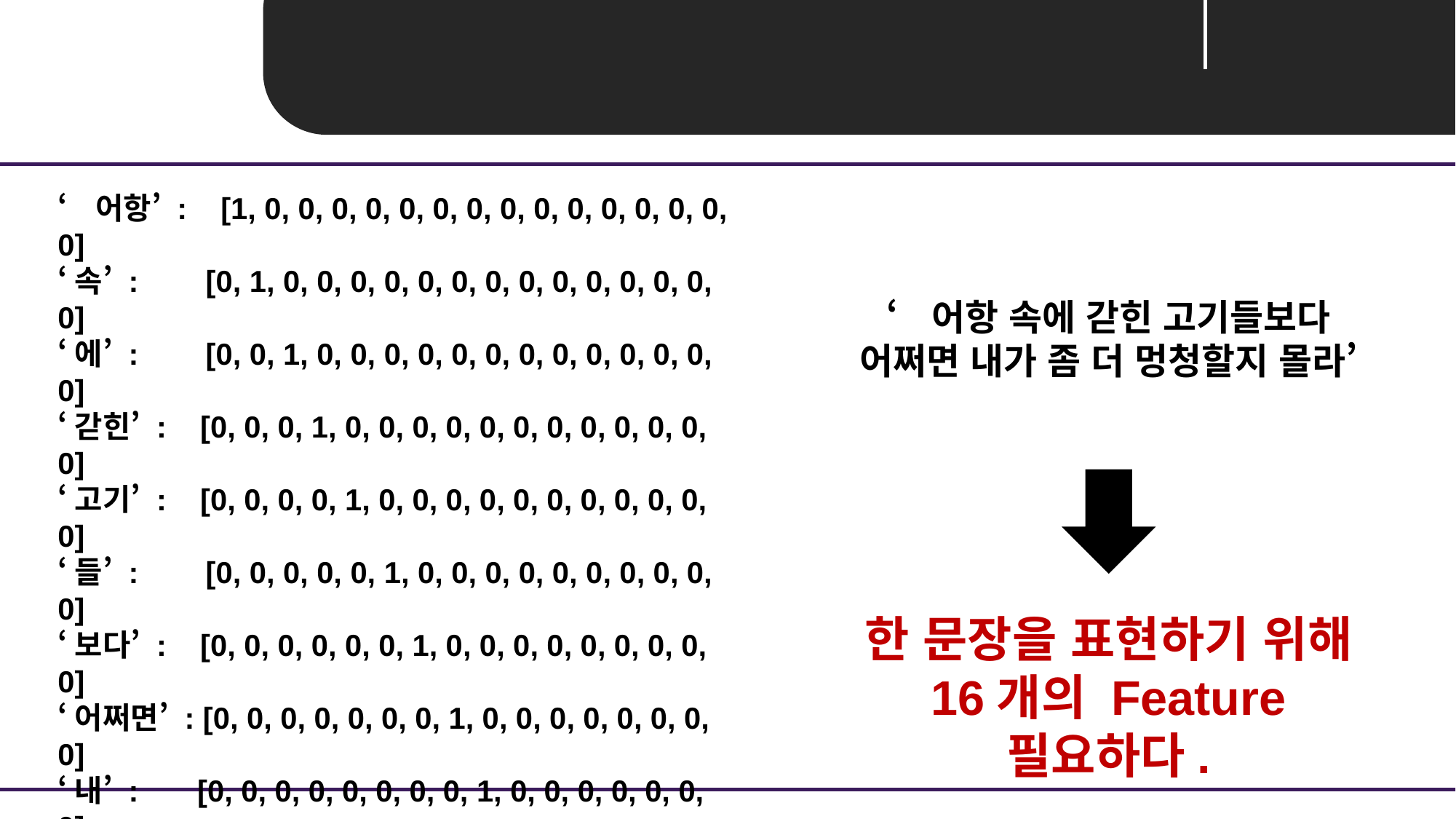

Unit  04 ㅣ  Embedding
‘어항’ :    [1, 0, 0, 0, 0, 0, 0, 0, 0, 0, 0, 0, 0, 0, 0, 0]
‘속’ :        [0, 1, 0, 0, 0, 0, 0, 0, 0, 0, 0, 0, 0, 0, 0, 0]
‘에’ :        [0, 0, 1, 0, 0, 0, 0, 0, 0, 0, 0, 0, 0, 0, 0, 0]
‘갇힌’ :    [0, 0, 0, 1, 0, 0, 0, 0, 0, 0, 0, 0, 0, 0, 0, 0]
‘고기’ :    [0, 0, 0, 0, 1, 0, 0, 0, 0, 0, 0, 0, 0, 0, 0, 0]
‘들’ :        [0, 0, 0, 0, 0, 1, 0, 0, 0, 0, 0, 0, 0, 0, 0, 0]
‘보다’ :    [0, 0, 0, 0, 0, 0, 1, 0, 0, 0, 0, 0, 0, 0, 0, 0]
‘어쩌면’ : [0, 0, 0, 0, 0, 0, 0, 1, 0, 0, 0, 0, 0, 0, 0, 0]
‘내’ :       [0, 0, 0, 0, 0, 0, 0, 0, 1, 0, 0, 0, 0, 0, 0, 0]
‘가’ :       [0, 0, 0, 0, 0, 0, 0, 0, 0, 1, 0, 0, 0, 0, 0, 0]
‘좀’ :       [0, 0, 0, 0, 0, 0, 0, 0, 0, 0, 1, 0, 0, 0, 0, 0]
‘더’ :       [0, 0, 0, 0, 0, 0, 0, 0, 0, 0, 0, 1, 0, 0, 0, 0 ]
‘멍청’ :   [0, 0, 0, 0, 0, 0, 0, 0, 0, 0, 0, 0, 1, 0, 0, 0]
‘할’ :       [0, 0, 10 0, 0, 0, 0, 0, 0, 0, 0, 0, 0, 1, 0, 0]
‘지’ :       [0, 0, 0, 0, 0, 0, 0, 0, 0, 0, 0, 0, 0, 0, 1, 0]
‘몰라’ :   [0, 0, 0, 0, 0, 0, 0, 0, 0, 0, 0, 0, 0, 0, 0, 1]
‘어항 속에 갇힌 고기들보다
어쩌면 내가 좀 더 멍청할지 몰라’

한 문장을 표현하기 위해
16개의 Feature 필요하다.